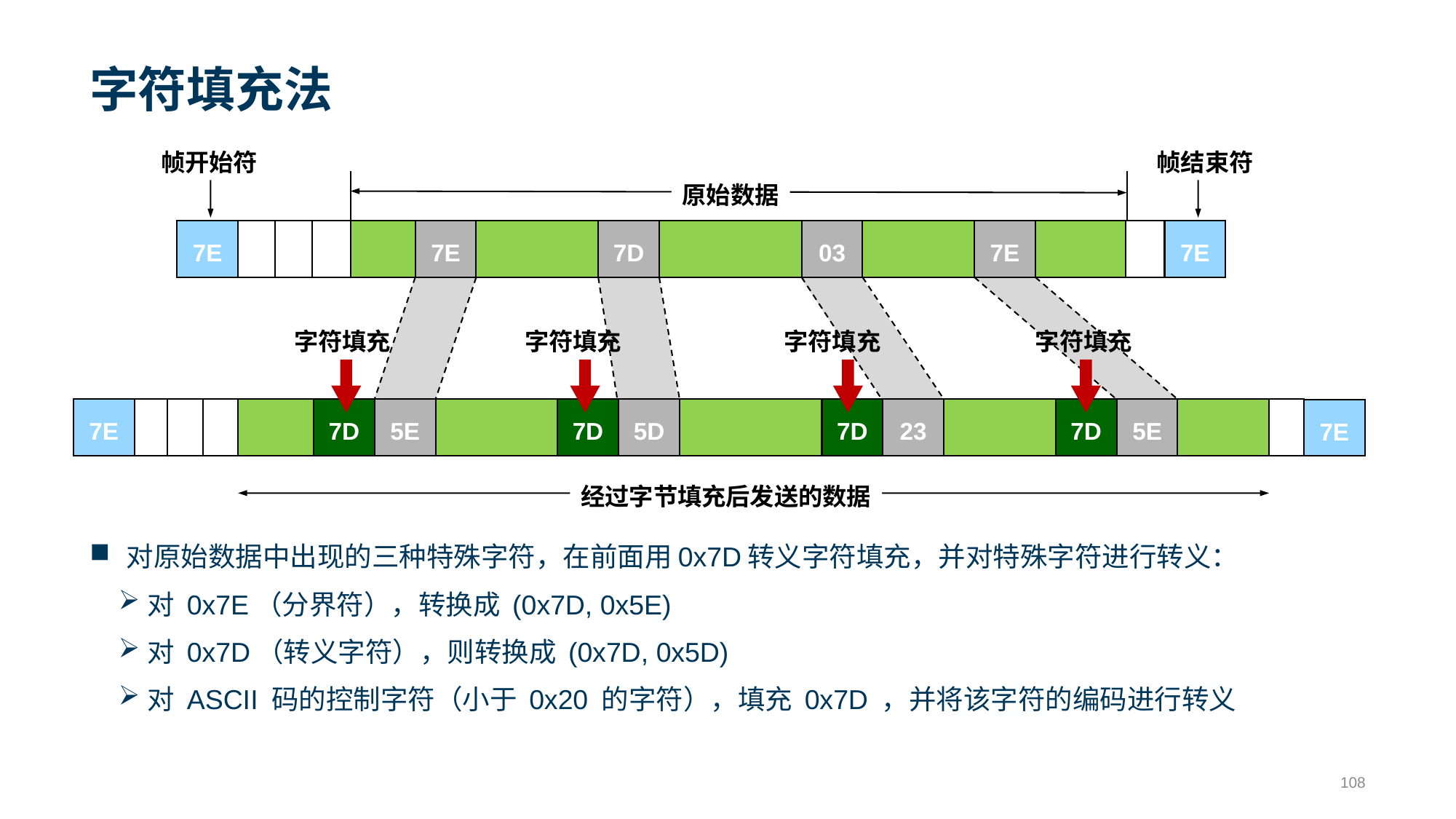

# 字符填充法
帧开始符
帧结束符
原始数据

7E

7E
7D
03
7E

7E

字符填充
字符填充
字符填充
字符填充
7E

7D
5E
7D
5D
7D
23
7D
5E

7E
经过字节填充后发送的数据

对原始数据中出现的三种特殊字符，在前面用0x7D转义字符填充，并对特殊字符进行转义：
对 0x7E（分界符），转换成 (0x7D, 0x5E)
对 0x7D（转义字符），则转换成 (0x7D, 0x5D)
对 ASCII 码的控制字符（小于 0x20 的字符），填充 0x7D ，并将该字符的编码进行转义
108